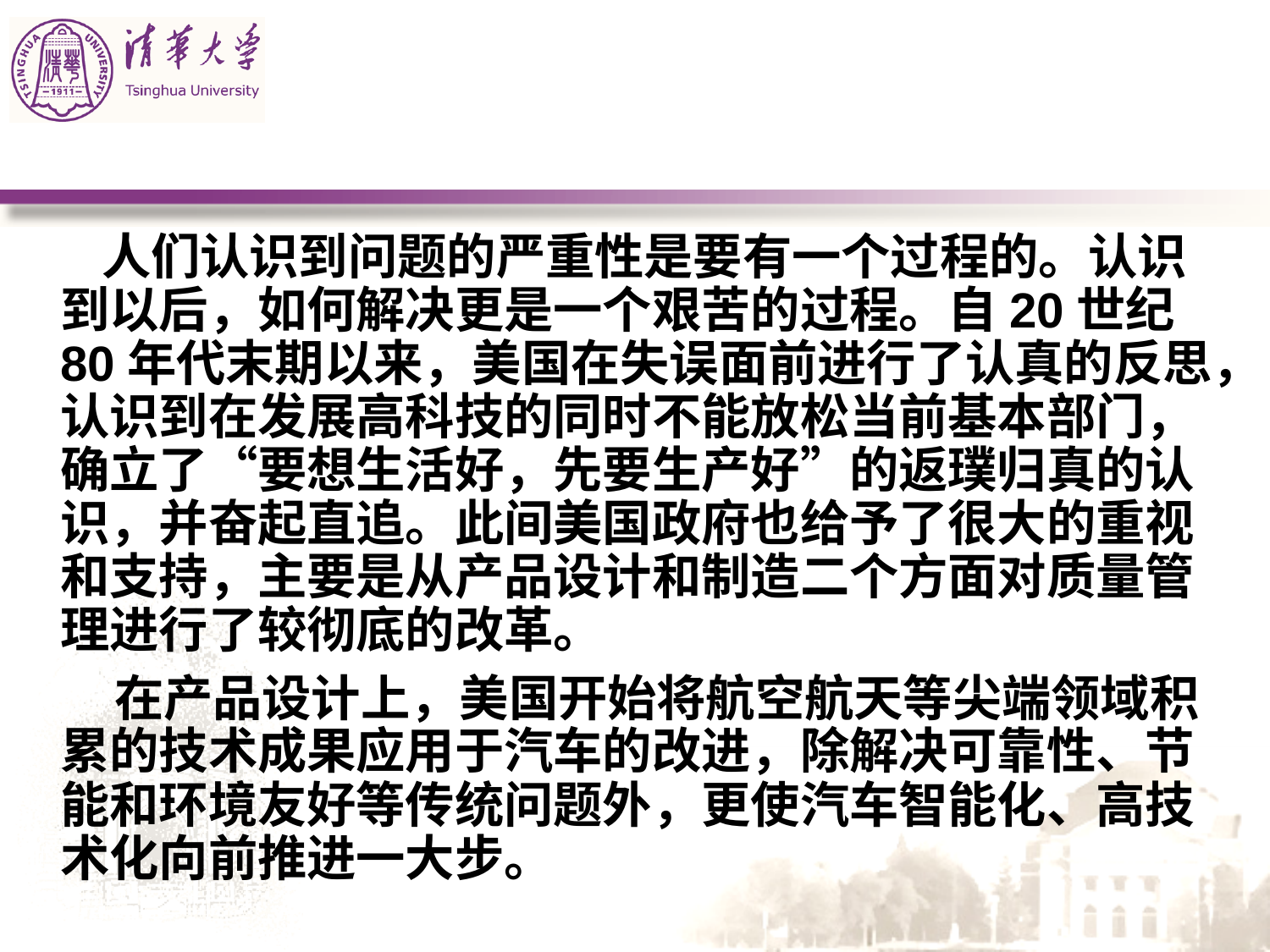

#
       人们认识到问题的严重性是要有一个过程的。认识到以后，如何解决更是一个艰苦的过程。自20世纪80年代末期以来，美国在失误面前进行了认真的反思，认识到在发展高科技的同时不能放松当前基本部门，确立了“要想生活好，先要生产好”的返璞归真的认识，并奋起直追。此间美国政府也给予了很大的重视和支持，主要是从产品设计和制造二个方面对质量管理进行了较彻底的改革。
        在产品设计上，美国开始将航空航天等尖端领域积累的技术成果应用于汽车的改进，除解决可靠性、节能和环境友好等传统问题外，更使汽车智能化、高技术化向前推进一大步。